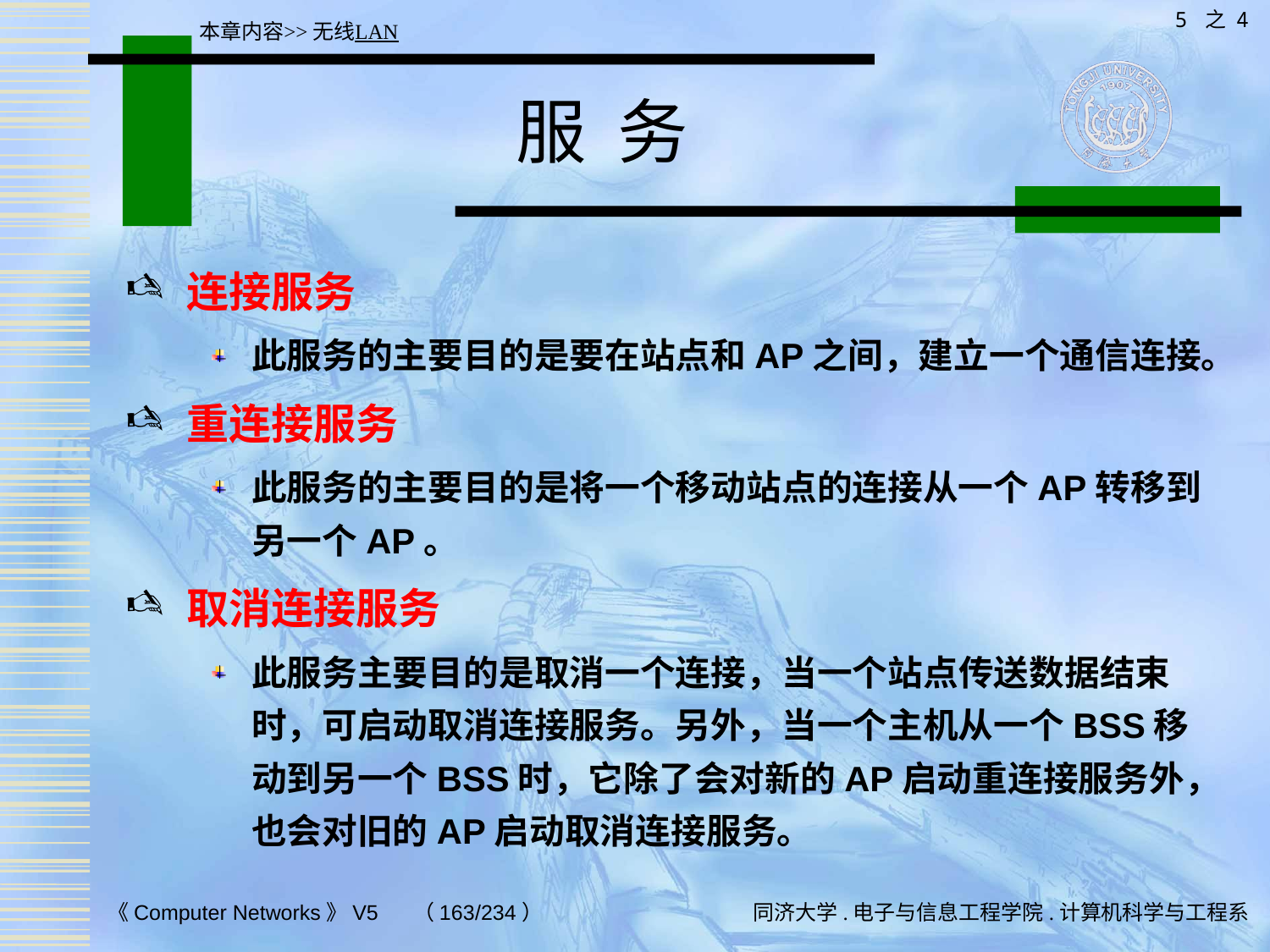

5 之 4
本章内容>>无线LAN
# 服  务
连接服务
此服务的主要目的是要在站点和AP之间，建立一个通信连接。
重连接服务
此服务的主要目的是将一个移动站点的连接从一个AP转移到另一个AP。
取消连接服务
此服务主要目的是取消一个连接，当一个站点传送数据结束时，可启动取消连接服务。另外，当一个主机从一个BSS移动到另一个BSS时，它除了会对新的AP启动重连接服务外，也会对旧的AP启动取消连接服务。